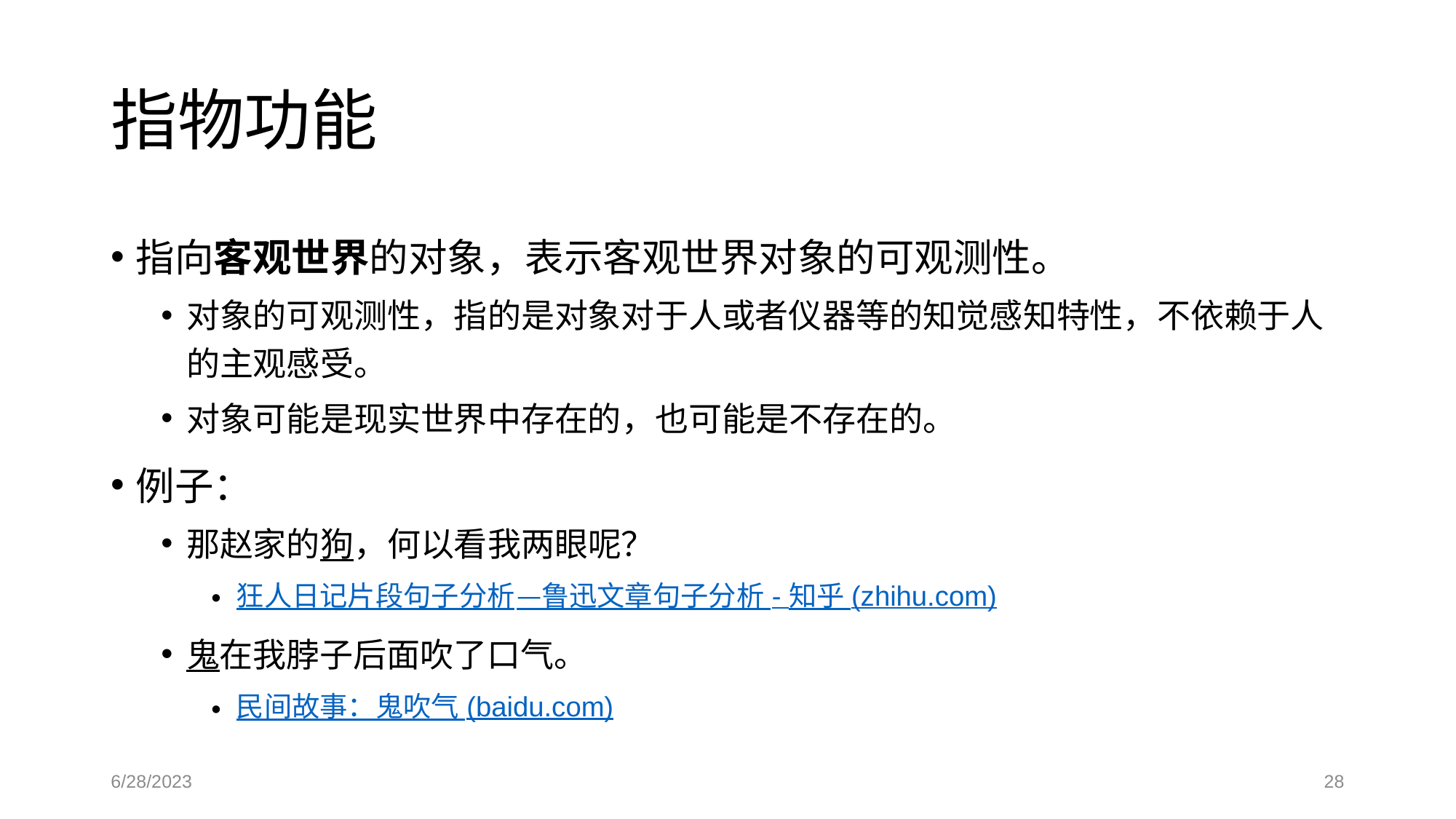

# 指物功能
指向客观世界的对象，表示客观世界对象的可观测性。
对象的可观测性，指的是对象对于人或者仪器等的知觉感知特性，不依赖于人的主观感受。
对象可能是现实世界中存在的，也可能是不存在的。
例子：
那赵家的狗，何以看我两眼呢？
狂人日记片段句子分析—鲁迅文章句子分析 - 知乎 (zhihu.com)
鬼在我脖子后面吹了口气。
民间故事：鬼吹气 (baidu.com)
6/28/2023
28